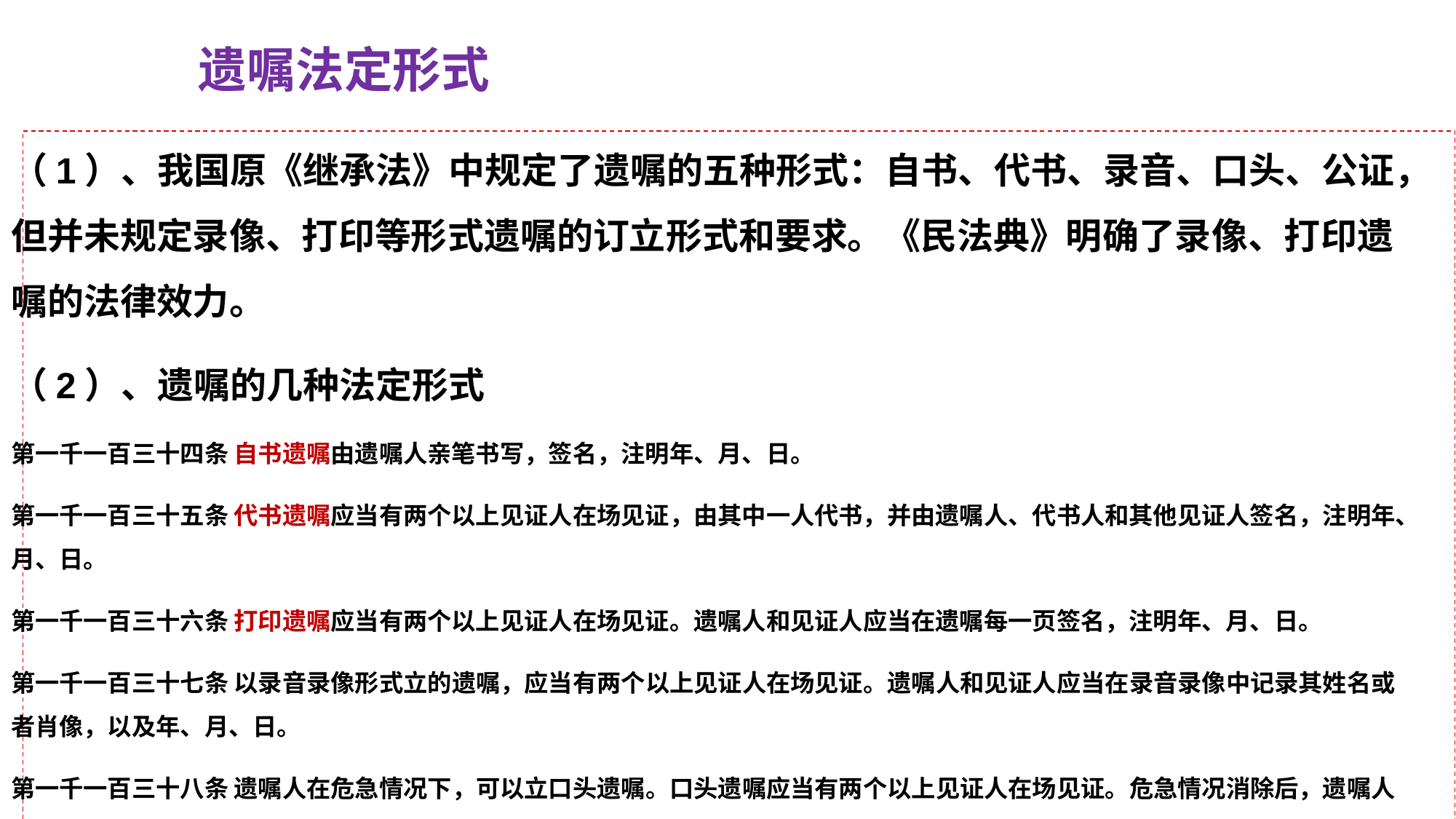

遗嘱法定形式
（1）、我国原《继承法》中规定了遗嘱的五种形式：自书、代书、录音、口头、公证，但并未规定录像、打印等形式遗嘱的订立形式和要求。《民法典》明确了录像、打印遗嘱的法律效力。
（2）、遗嘱的几种法定形式
第一千一百三十四条 自书遗嘱由遗嘱人亲笔书写，签名，注明年、月、日。
第一千一百三十五条 代书遗嘱应当有两个以上见证人在场见证，由其中一人代书，并由遗嘱人、代书人和其他见证人签名，注明年、月、日。
第一千一百三十六条 打印遗嘱应当有两个以上见证人在场见证。遗嘱人和见证人应当在遗嘱每一页签名，注明年、月、日。
第一千一百三十七条 以录音录像形式立的遗嘱，应当有两个以上见证人在场见证。遗嘱人和见证人应当在录音录像中记录其姓名或者肖像，以及年、月、日。
第一千一百三十八条 遗嘱人在危急情况下，可以立口头遗嘱。口头遗嘱应当有两个以上见证人在场见证。危急情况消除后，遗嘱人能够以书面或者录音录像形式立遗嘱的，所立的口头遗嘱无效。
第一千一百三十九条 公证遗嘱由遗嘱人经公证机构办理。